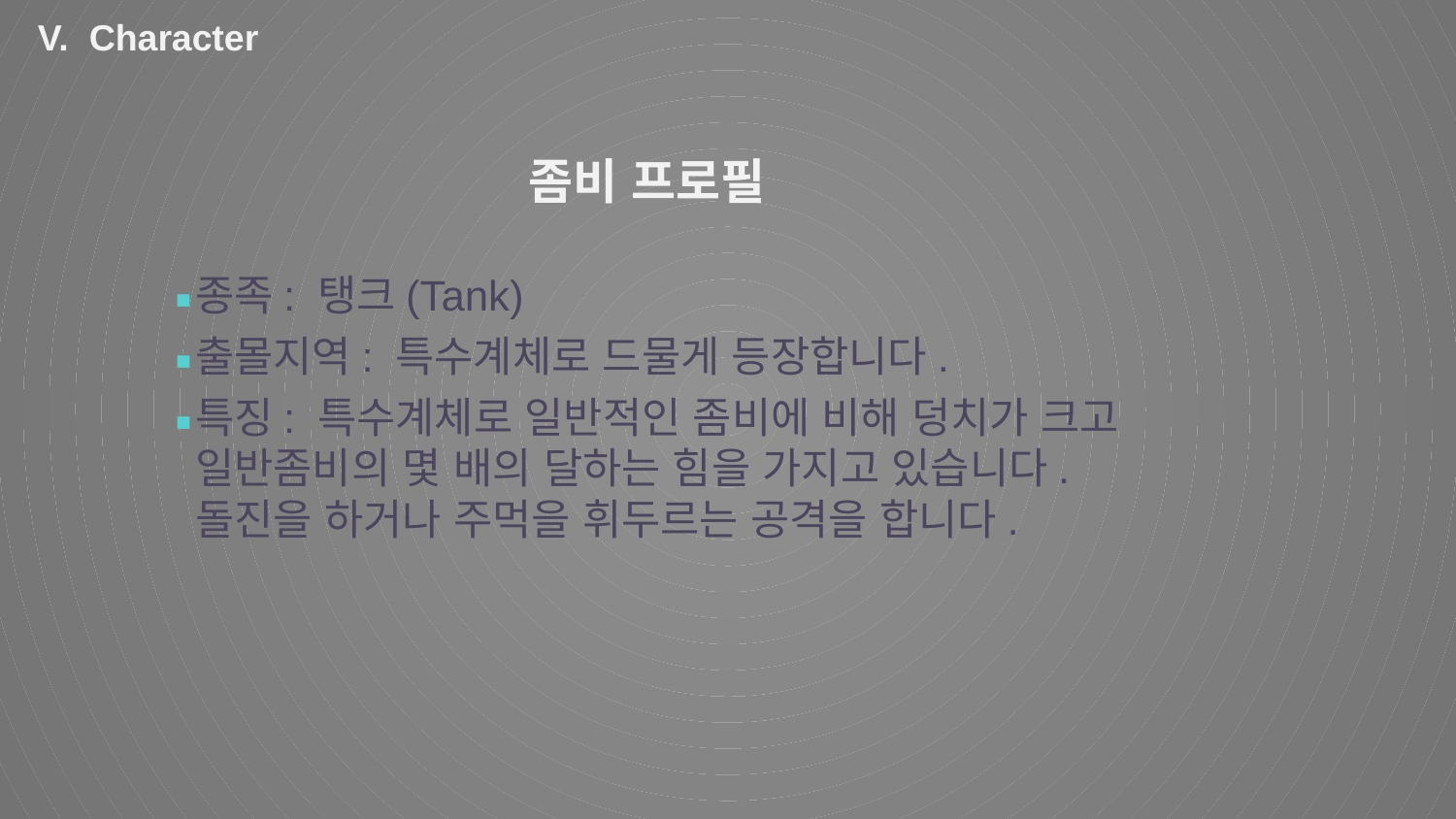

V.  Character
좀비 프로필
종족: 탱크(Tank)
출몰지역: 특수계체로 드물게 등장합니다.
특징: 특수계체로 일반적인 좀비에 비해 덩치가 크고 일반좀비의 몇 배의 달하는 힘을 가지고 있습니다. 돌진을 하거나 주먹을 휘두르는 공격을 합니다.